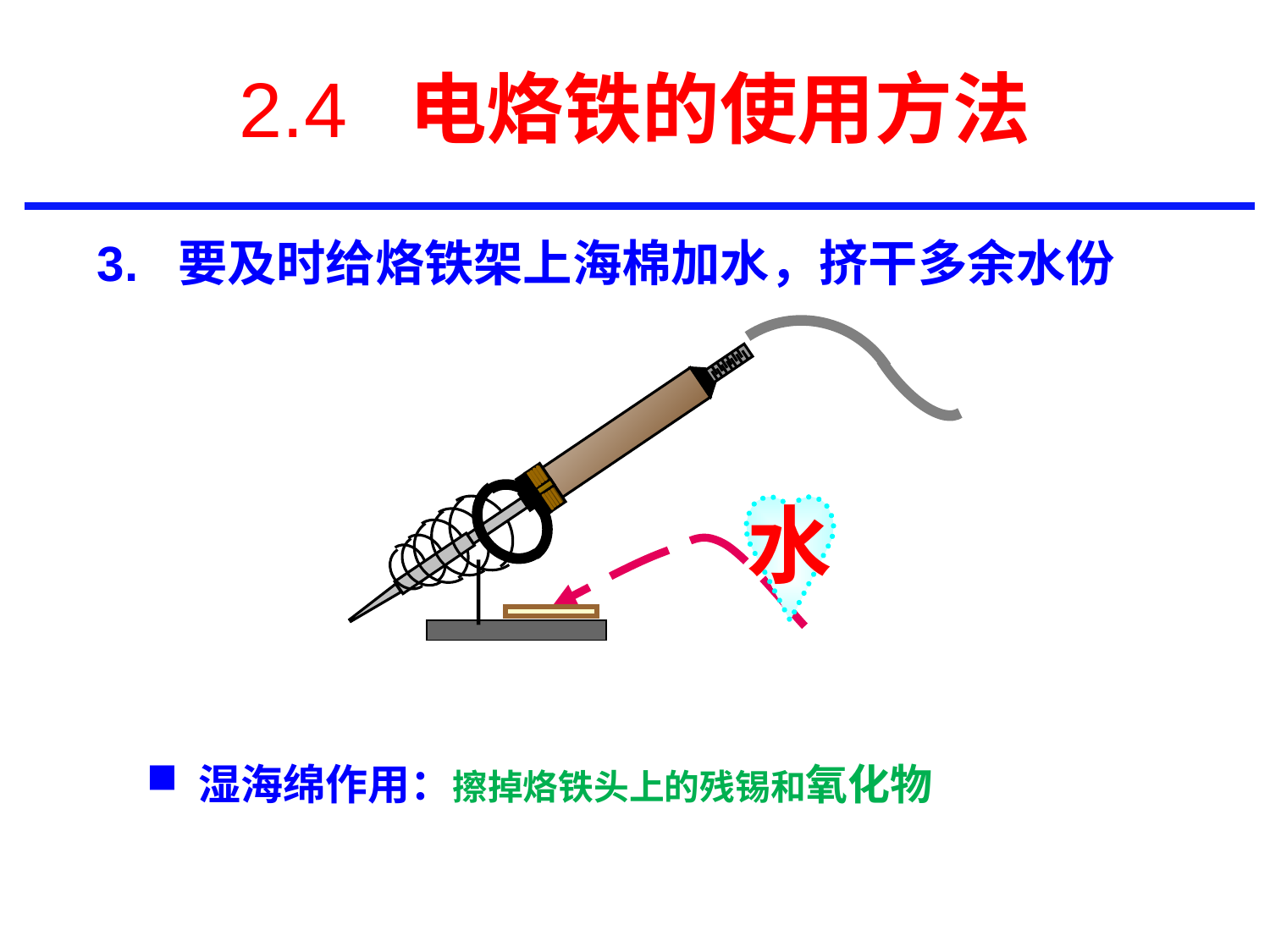

# 2.4  电烙铁的使用方法
3.  要及时给烙铁架上海棉加水，挤干多余水份

水

 湿海绵作用：擦掉烙铁头上的残锡和氧化物